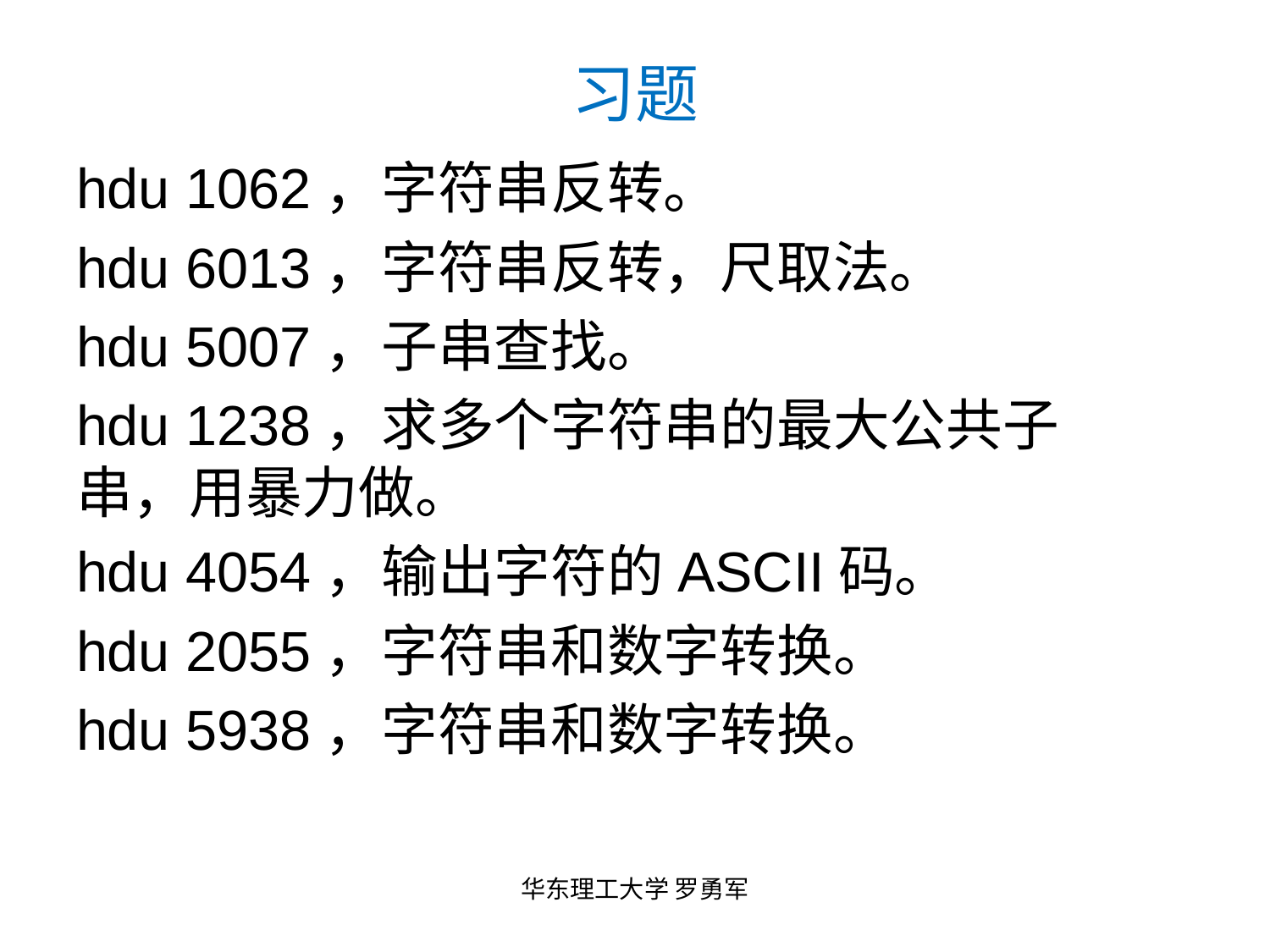

# 习题
hdu 1062，字符串反转。
hdu 6013，字符串反转，尺取法。
hdu 5007，子串查找。
hdu 1238，求多个字符串的最大公共子串，用暴力做。
hdu 4054，输出字符的ASCII码。
hdu 2055，字符串和数字转换。
hdu 5938，字符串和数字转换。
华东理工大学 罗勇军